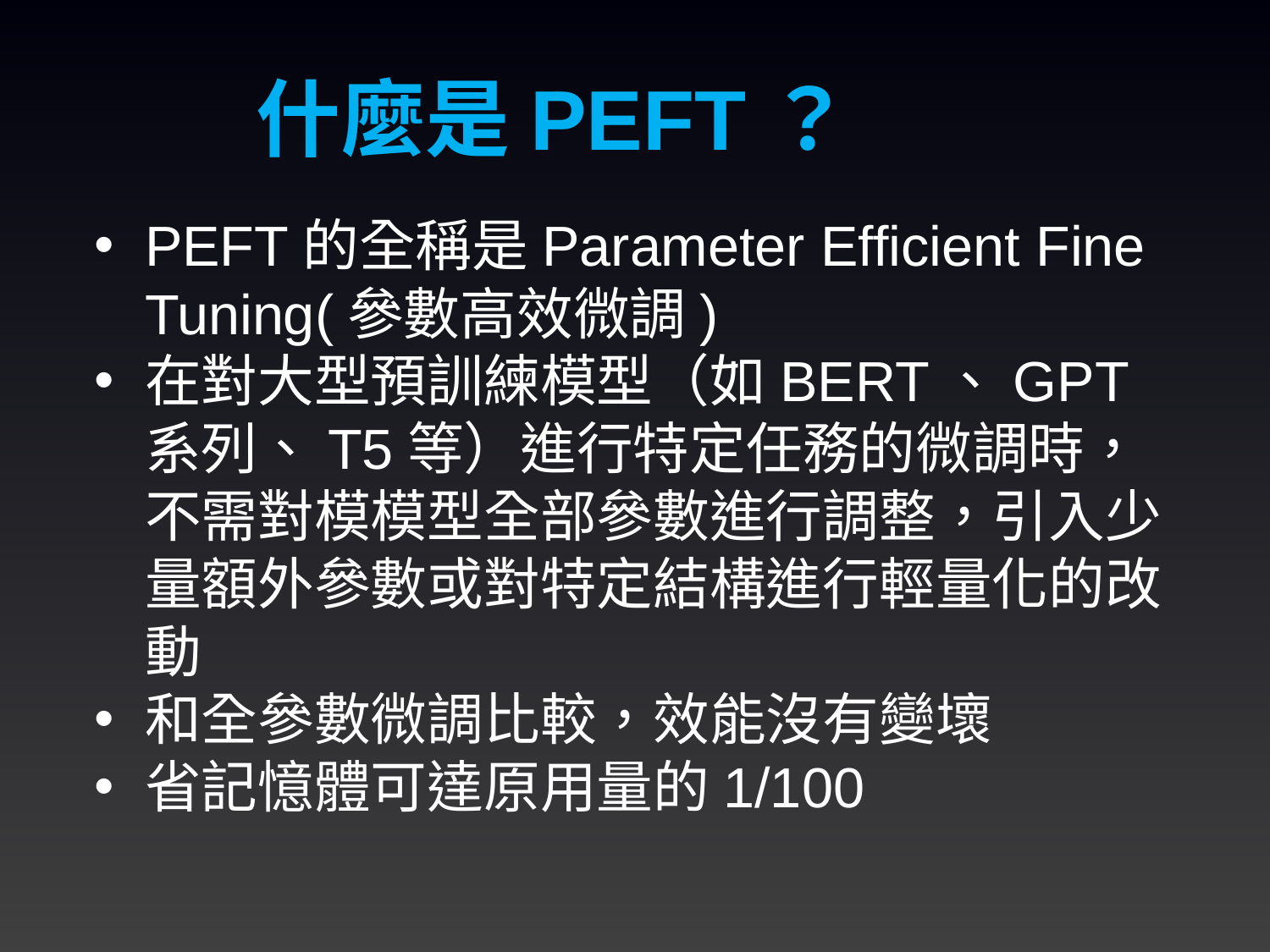

什麼是PEFT？
PEFT的全稱是Parameter Efficient Fine Tuning(參數高效微調)
在對大型預訓練模型（如BERT、GPT系列、T5等）進行特定任務的微調時，不需對模模型全部參數進行調整，引入少量額外參數或對特定結構進行輕量化的改動
和全參數微調比較，效能沒有變壞
省記憶體可達原用量的1/100